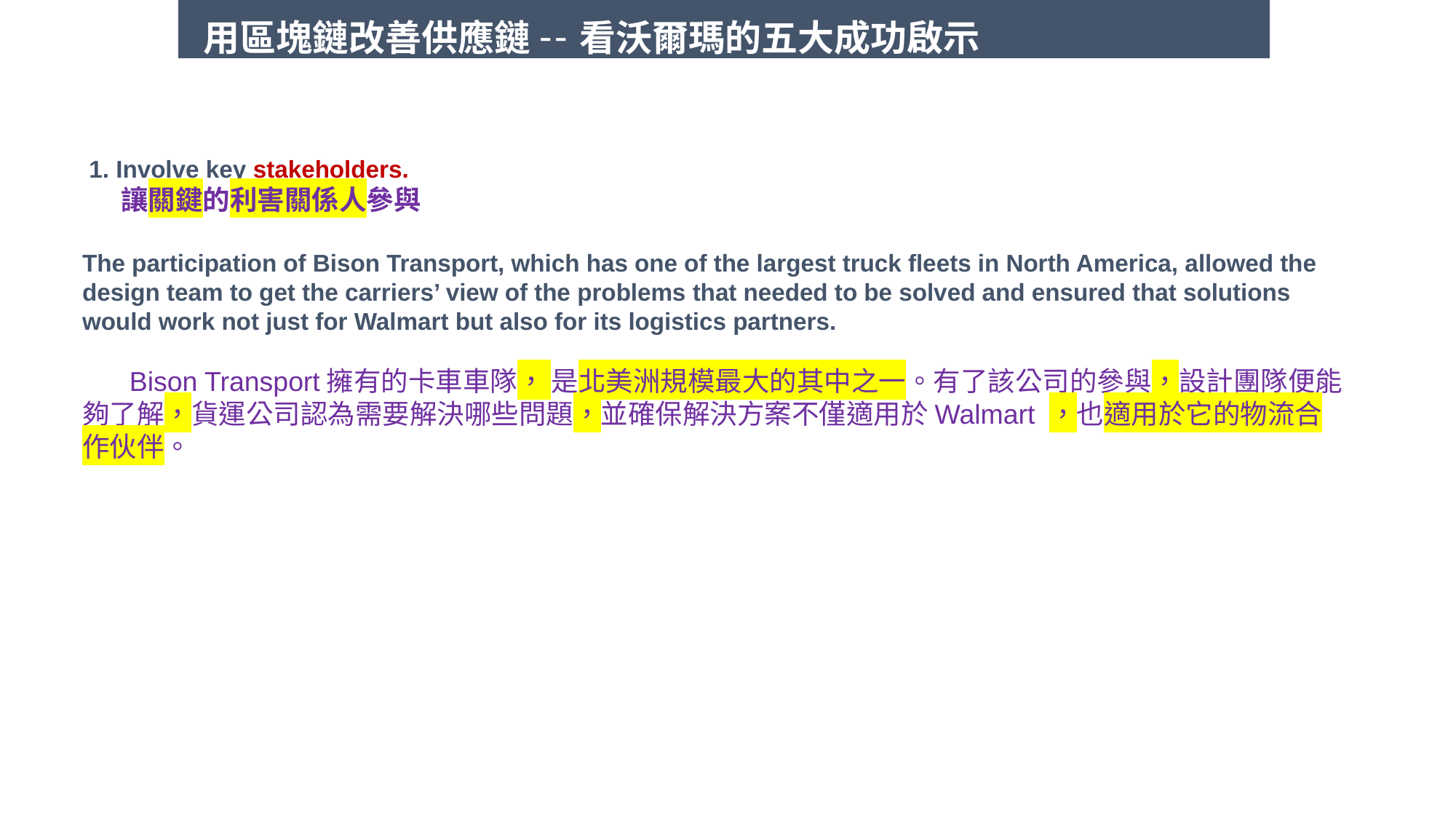

用區塊鏈改善供應鏈--看沃爾瑪的五大成功啟示

 1. Involve key stakeholders.
      讓關鍵的利害關係人參與

The participation of Bison Transport, which has one of the largest truck fleets in North America, allowed the design team to get the carriers’ view of the problems that needed to be solved and ensured that solutions would work not just for Walmart but also for its logistics partners.

       Bison Transport擁有的卡車車隊， 是北美洲規模最大的其中之一。有了該公司的參與，設計團隊便能夠了解，貨運公司認為需要解決哪些問題，並確保解決方案不僅適用於Walmart ，也適用於它的物流合作伙伴。